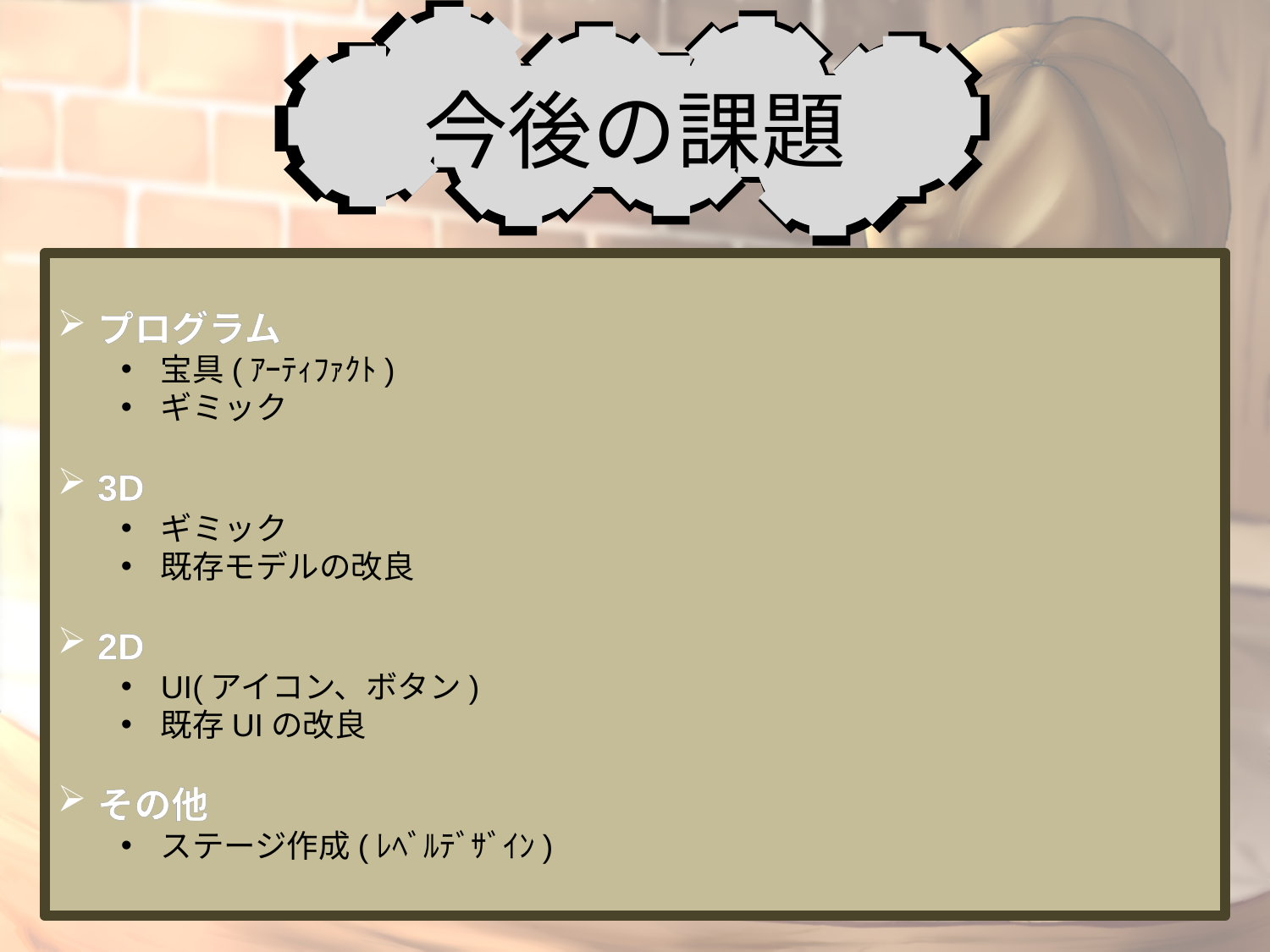

今後の課題
プログラム
宝具(ｱｰﾃｨﾌｧｸﾄ)
ギミック

3D
ギミック
既存モデルの改良

2D
UI(アイコン、ボタン)
既存UIの改良

その他
ステージ作成(ﾚﾍﾞﾙﾃﾞｻﾞｲﾝ)